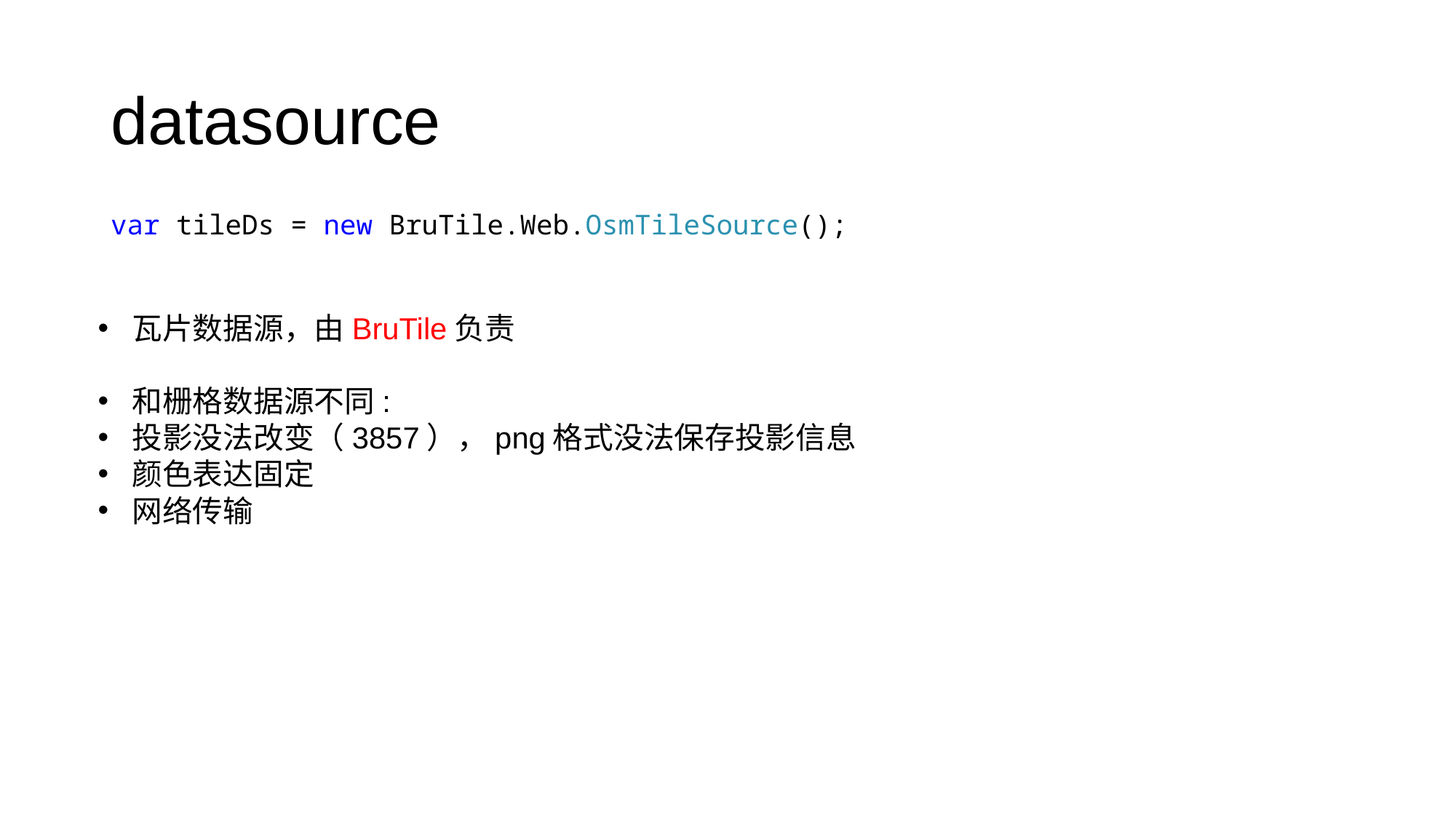

# datasource
var tileDs = new BruTile.Web.OsmTileSource();
瓦片数据源，由BruTile负责

和栅格数据源不同:
投影没法改变（3857），png格式没法保存投影信息
颜色表达固定
网络传输